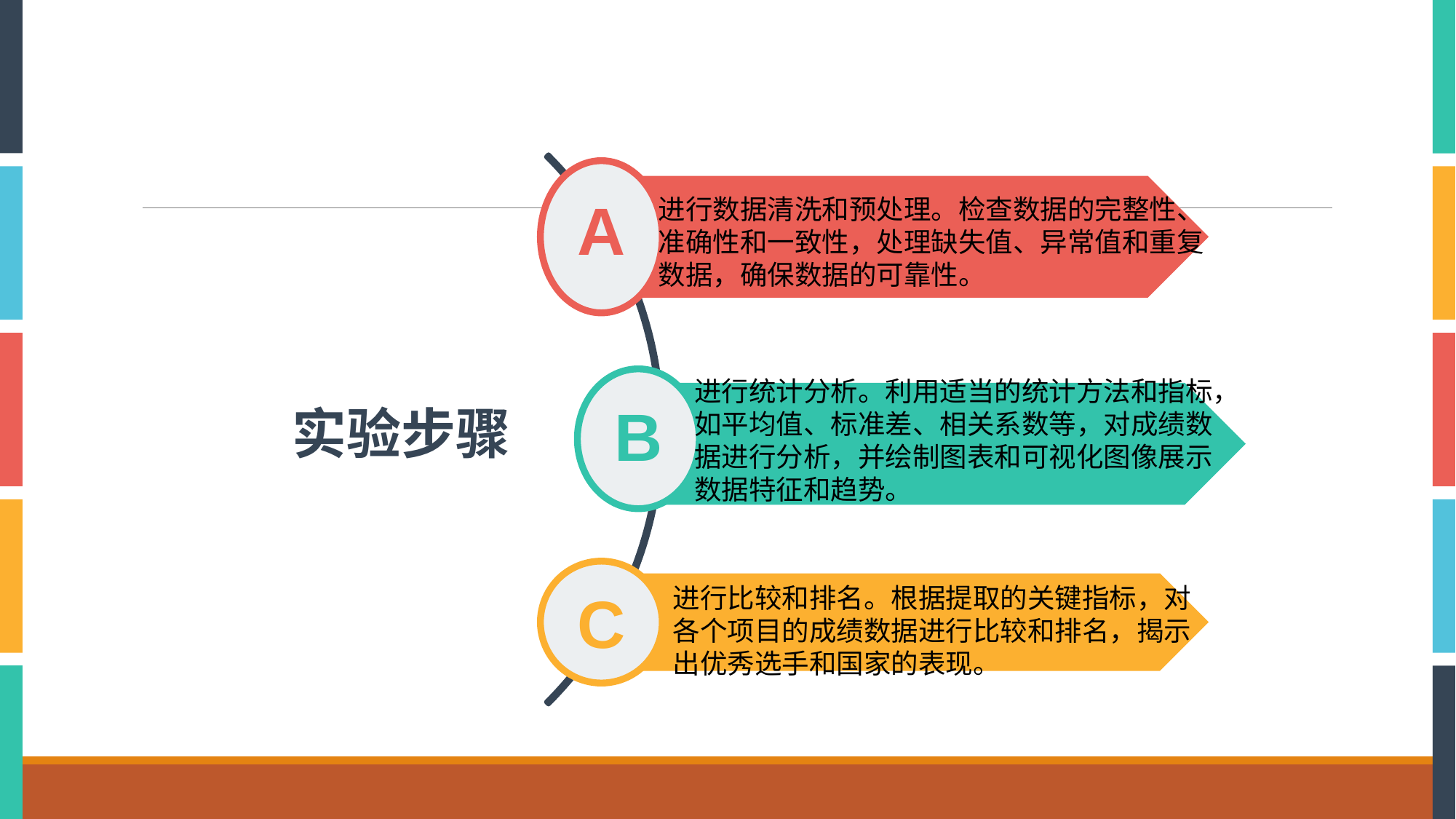

A
进行数据清洗和预处理。检查数据的完整性、准确性和一致性，处理缺失值、异常值和重复数据，确保数据的可靠性。

进行统计分析。利用适当的统计方法和指标，如平均值、标准差、相关系数等，对成绩数据进行分析，并绘制图表和可视化图像展示数据特征和趋势。

B
实验步骤

进行比较和排名。根据提取的关键指标，对各个项目的成绩数据进行比较和排名，揭示出优秀选手和国家的表现。
C